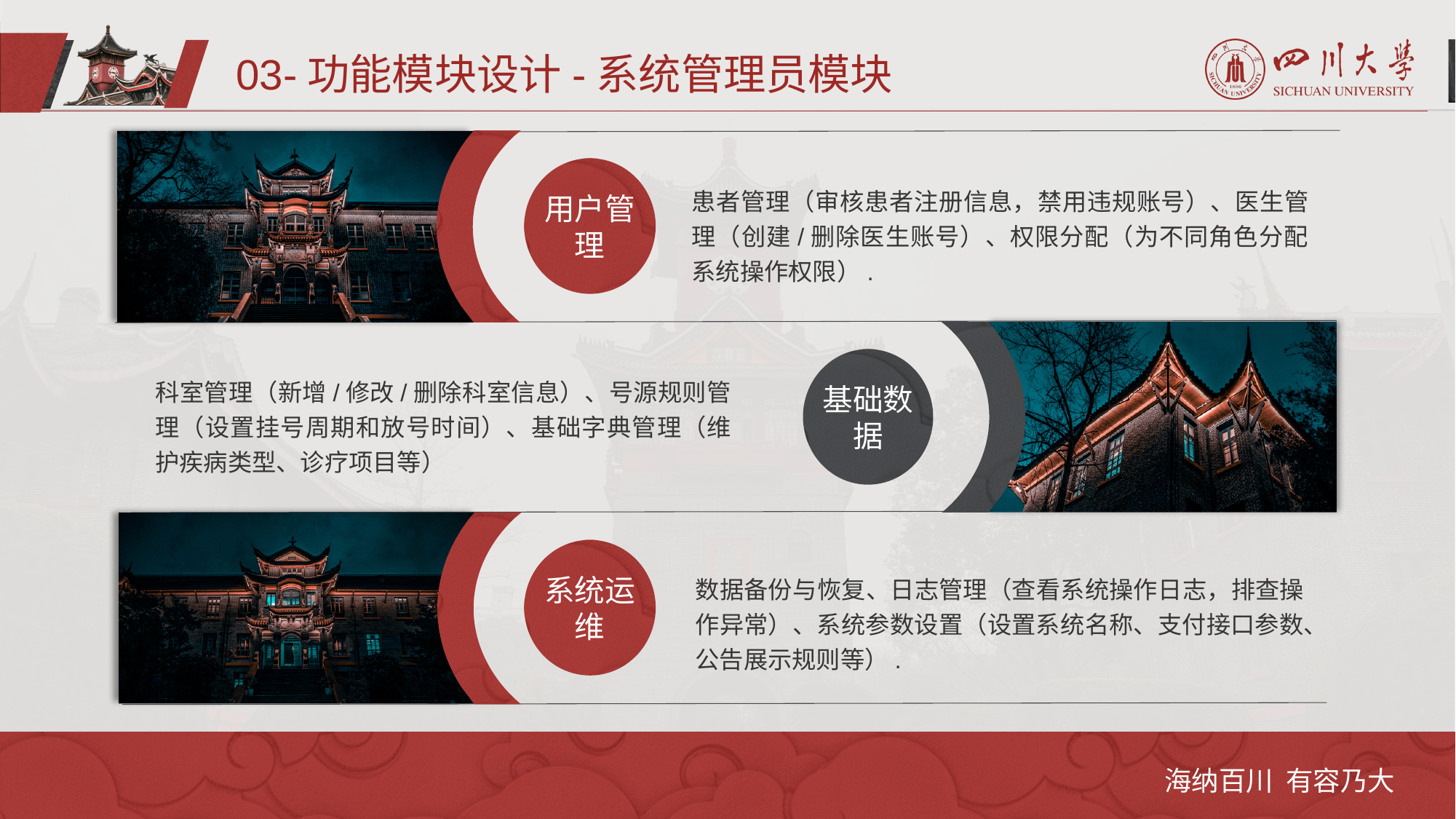

03-功能模块设计-系统管理员模块

用户管理
患者管理（审核患者注册信息，禁用违规账号）、医生管理（创建/删除医生账号）、权限分配（为不同角色分配系统操作权限）.

基础数据
科室管理（新增/修改/删除科室信息）、号源规则管理（设置挂号周期和放号时间）、基础字典管理（维护疾病类型、诊疗项目等）

系统运维

数据备份与恢复、日志管理（查看系统操作日志，排查操作异常）、系统参数设置（设置系统名称、支付接口参数、公告展示规则等）.